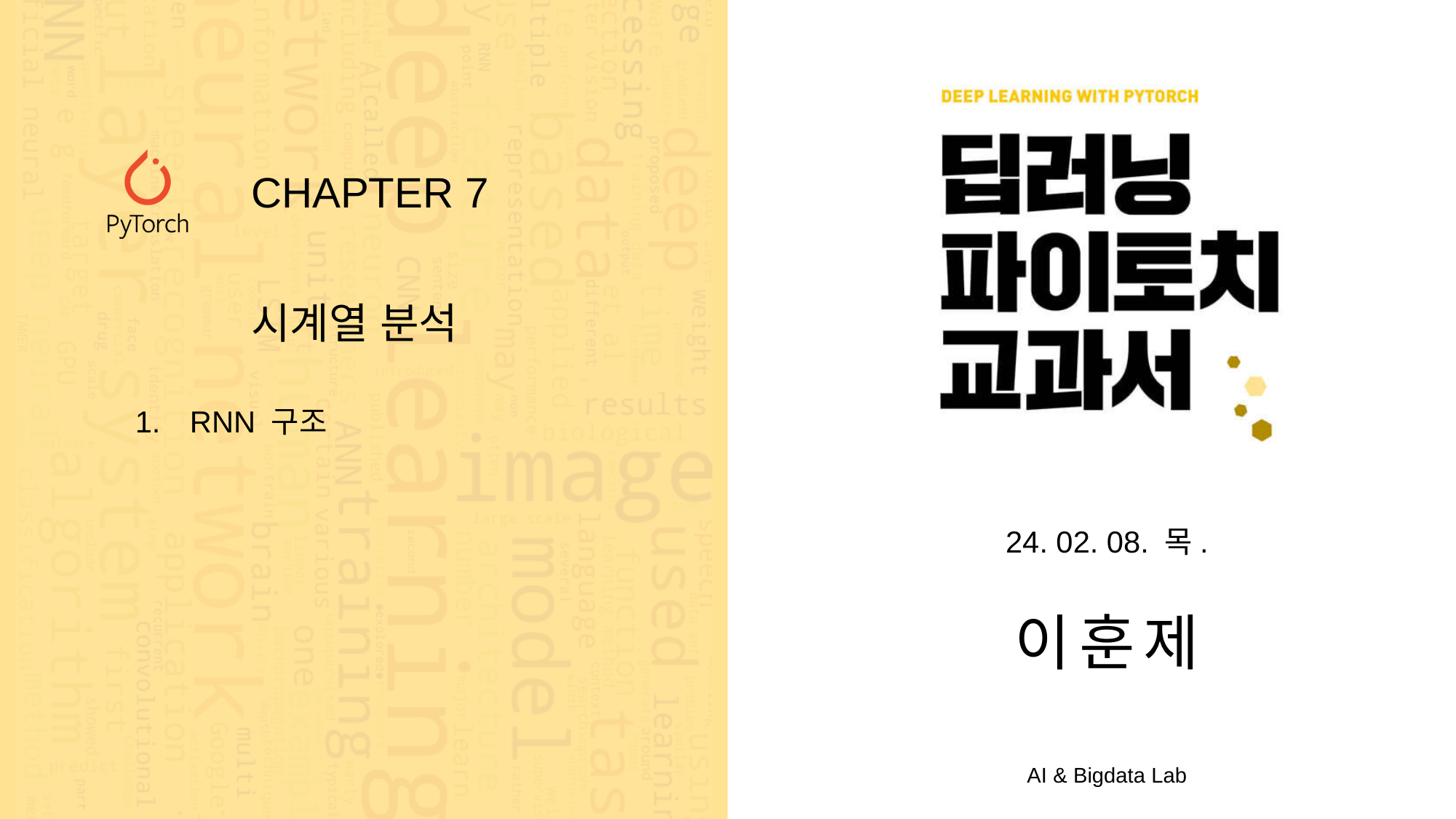

CHAPTER 7
시계열 분석
RNN 구조

24. 02. 08. 목.
이훈제